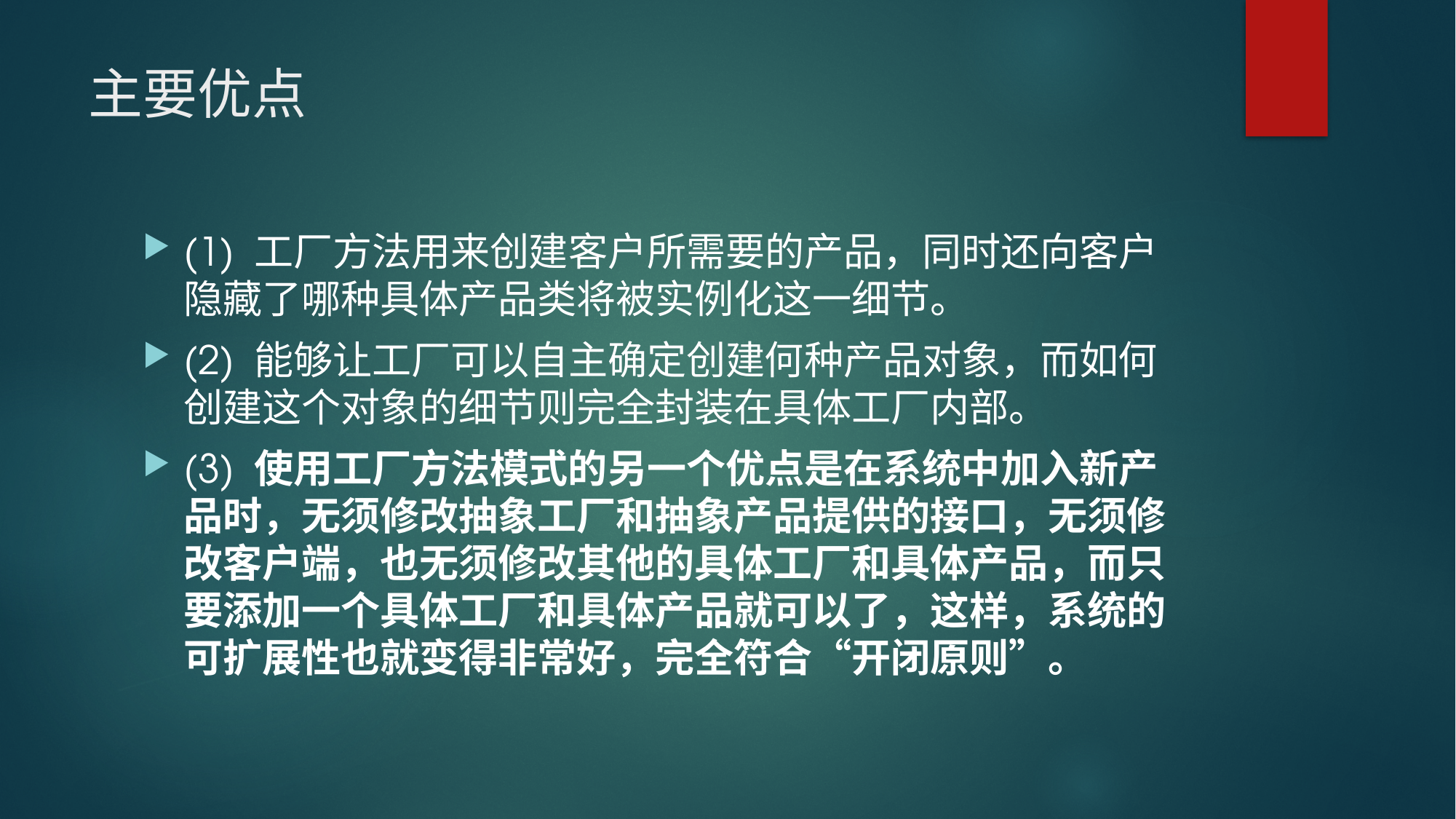

# 主要优点
(1) 工厂方法用来创建客户所需要的产品，同时还向客户隐藏了哪种具体产品类将被实例化这一细节。
(2) 能够让工厂可以自主确定创建何种产品对象，而如何创建这个对象的细节则完全封装在具体工厂内部。
(3) 使用工厂方法模式的另一个优点是在系统中加入新产品时，无须修改抽象工厂和抽象产品提供的接口，无须修改客户端，也无须修改其他的具体工厂和具体产品，而只要添加一个具体工厂和具体产品就可以了，这样，系统的可扩展性也就变得非常好，完全符合“开闭原则”。